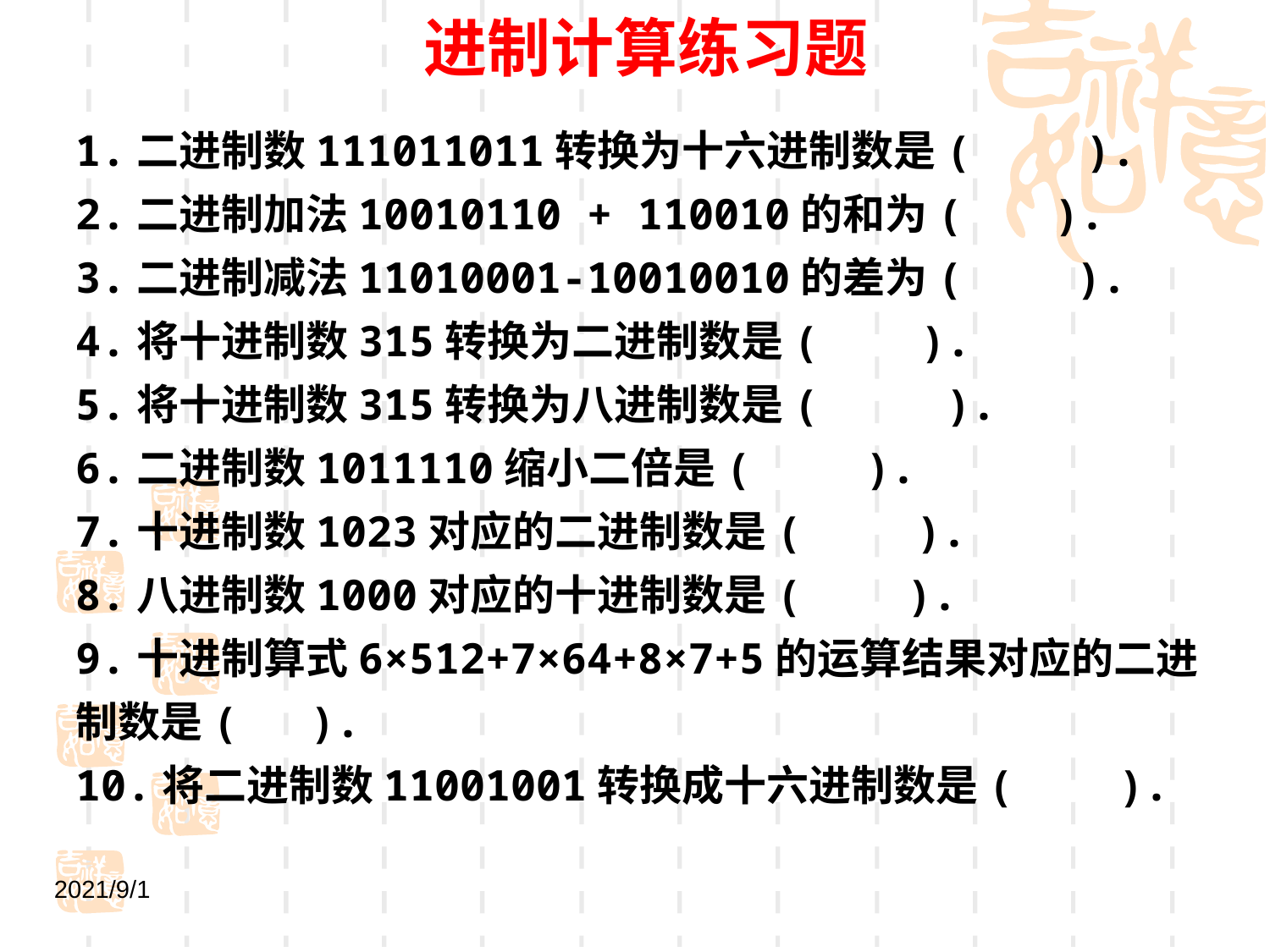

进制计算练习题
1.二进制数111011011转换为十六进制数是(　 　).
2.二进制加法10010110 + 110010的和为(　   ).
3.二进制减法11010001-10010010的差为(  　).
4.将十进制数315转换为二进制数是(    ).
5.将十进制数315转换为八进制数是(     ).
6.二进制数1011110缩小二倍是(　 　).
7.十进制数1023对应的二进制数是(　 　).
8.八进制数1000对应的十进制数是(　　).
9.十进制算式6×512+7×64+8×7+5的运算结果对应的二进制数是(　 ).
10.将二进制数11001001转换成十六进制数是(　　).
2021/9/1